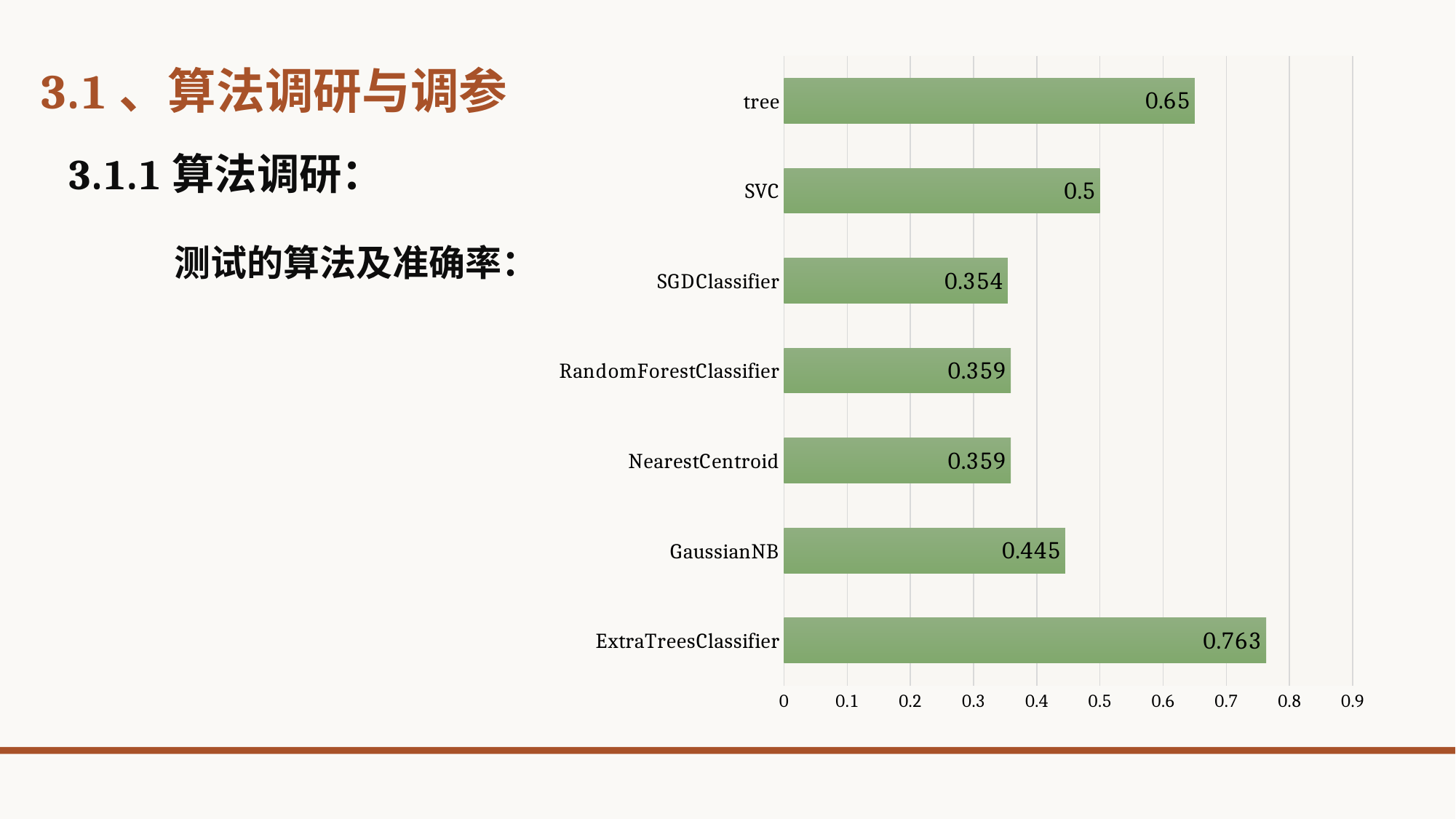

### Chart

| Category | 系列 3 |
|---|---|
| ExtraTreesClassifier | 0.763 |
| GaussianNB | 0.445 |
| NearestCentroid | 0.359 |
| RandomForestClassifier | 0.359 |
| SGDClassifier | 0.354 |
| SVC | 0.5 |
| tree | 0.65 |
# 3.1、算法调研与调参
3.1.1算法调研：

            测试的算法及准确率：